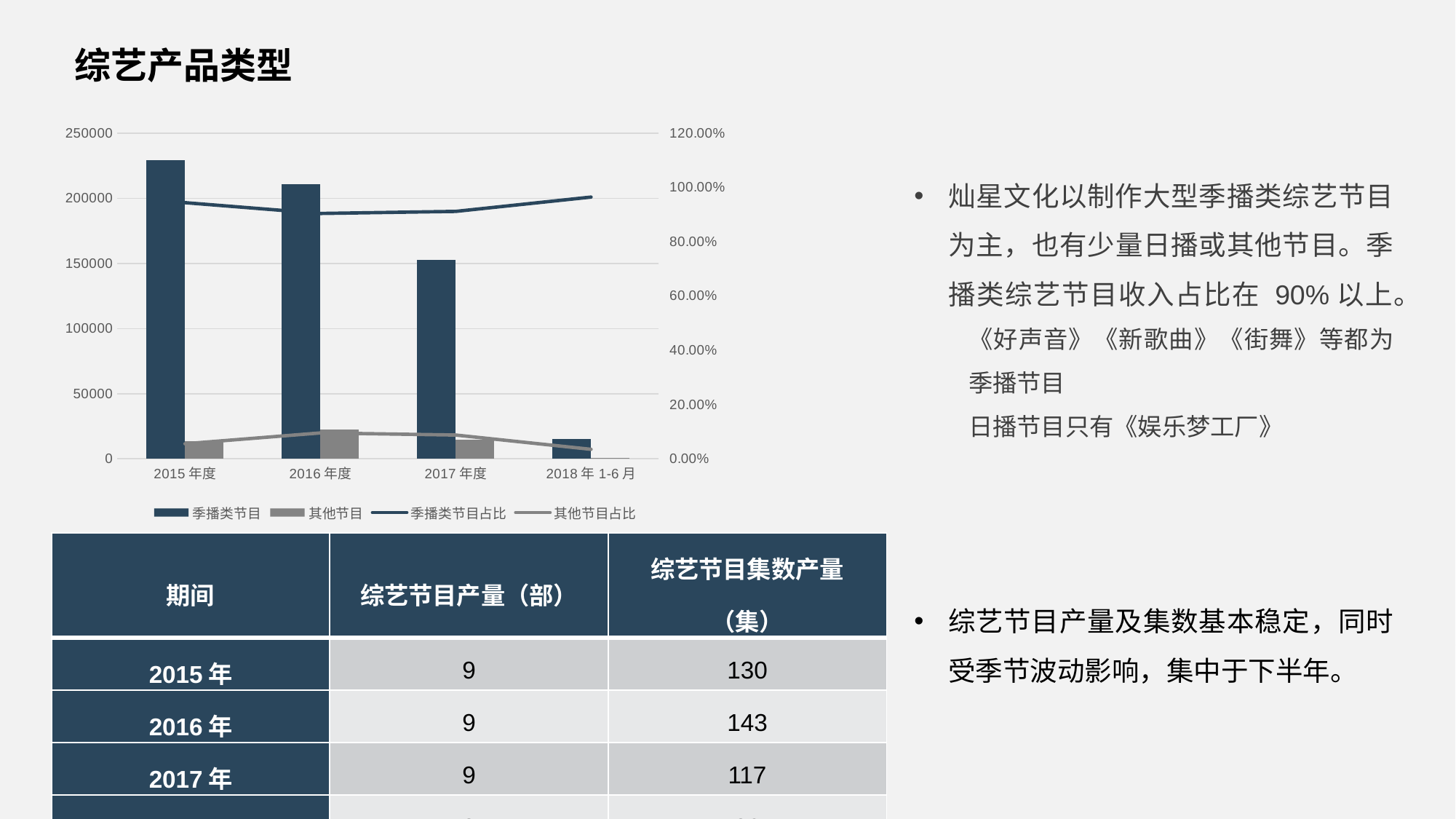

综艺产品类型

### Chart

| Category | 季播类节目 | 其他节目 | 季播类节目占比 | 其他节目占比 |
|---|---|---|---|---|
| 2015年度 | 229558.34 | 13453.85 | 0.9446 | 0.0554 |
| 2016年度 | 211183.85 | 22241.93 | 0.9047 | 0.0953 |
| 2017年度 | 153032.44 | 14692.78 | 0.9124 | 0.0876 |
| 2018年1-6月 | 15246.73 | 550.73 | 0.9651 | 0.0349 |
灿星文化以制作大型季播类综艺节目为主，也有少量日播或其他节目。季播类综艺节目收入占比在 90%以上。
《好声音》《新歌曲》《街舞》等都为季播节目
日播节目只有《娱乐梦工厂》

综艺节目产量及集数基本稳定，同时受季节波动影响，集中于下半年。
| 期间 | 综艺节目产量（部） | 综艺节目集数产量（集） |
| --- | --- | --- |
| 2015年 | 9 | 130 |
| 2016年 | 9 | 143 |
| 2017年 | 9 | 117 |
| 2018年1-6月 | 3 | 30 |